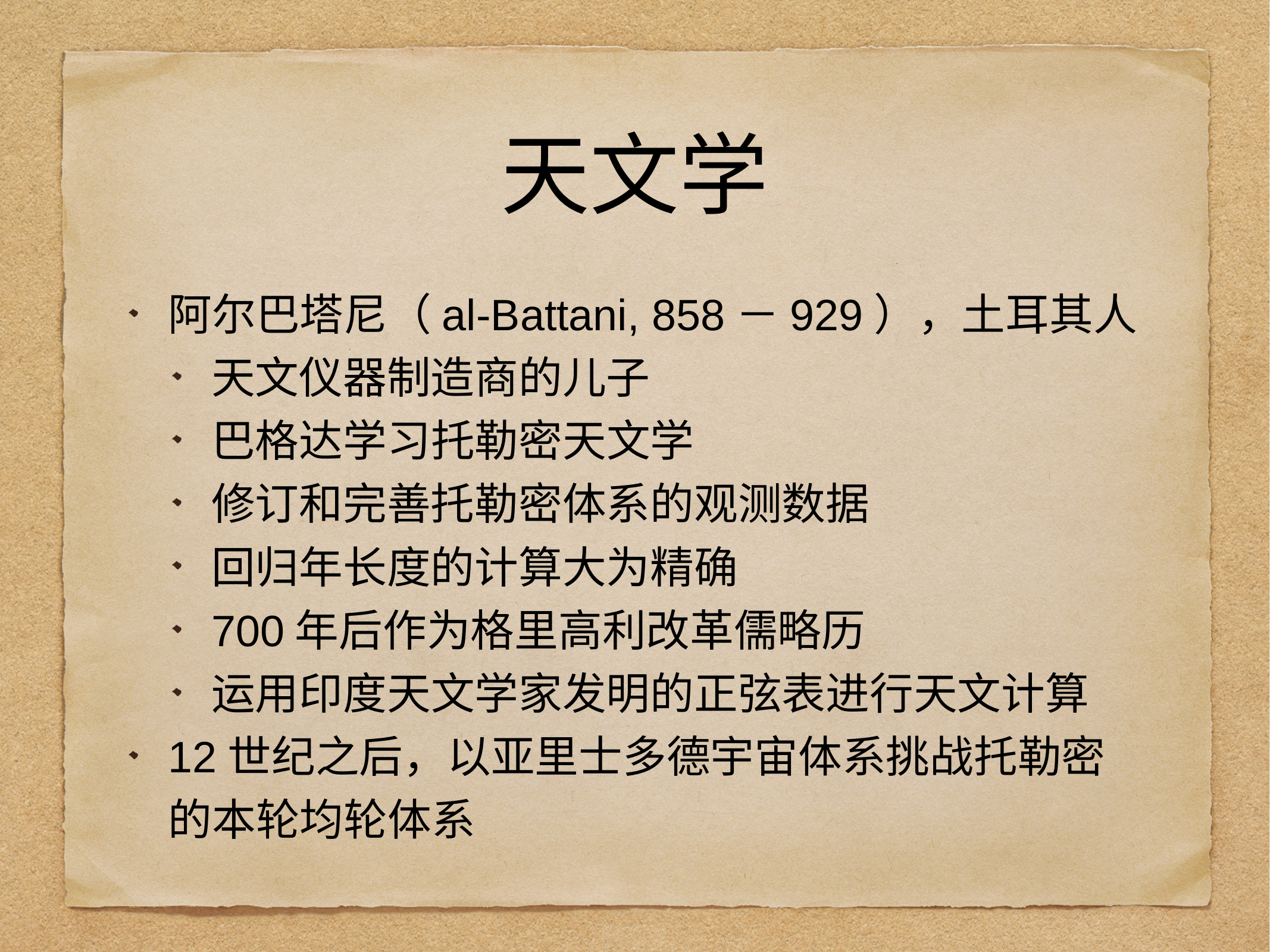

# 天文学
阿尔巴塔尼（al-Battani, 858－929），土耳其人
天文仪器制造商的儿子
巴格达学习托勒密天文学
修订和完善托勒密体系的观测数据
回归年长度的计算大为精确
700年后作为格里高利改革儒略历
运用印度天文学家发明的正弦表进行天文计算
12世纪之后，以亚里士多德宇宙体系挑战托勒密的本轮均轮体系